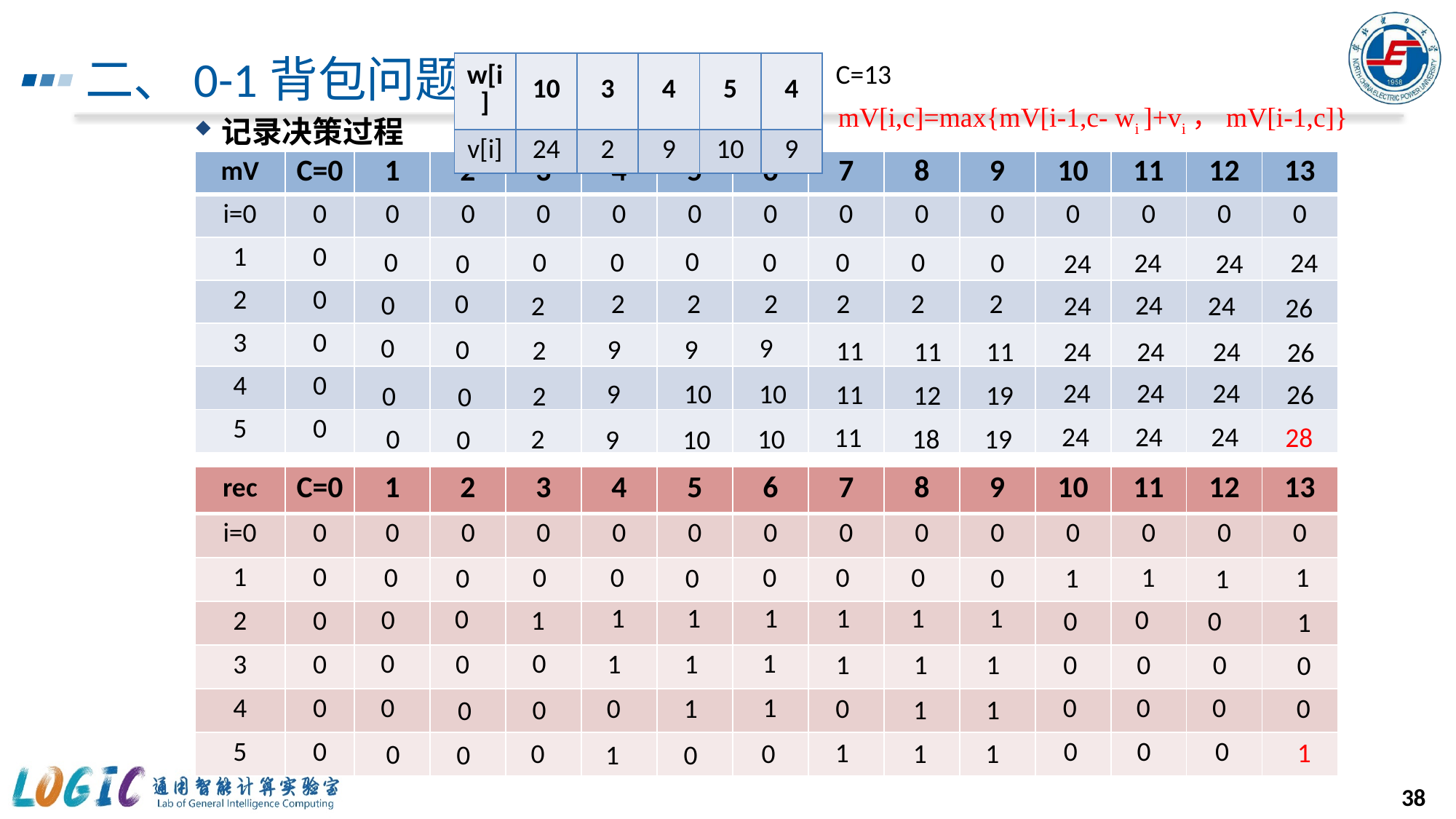

# 二、0-1背包问题
C=13
| w[i] | 10 | 3 | 4 | 5 | 4 |
| --- | --- | --- | --- | --- | --- |
| v[i] | 24 | 2 | 9 | 10 | 9 |
mV[i,c]=max{mV[i-1,c- wi ]+vi，mV[i-1,c]}
记录决策过程

| mV | C=0 | 1 | 2 | 3 | 4 | 5 | 6 | 7 | 8 | 9 | 10 | 11 | 12 | 13 |
| --- | --- | --- | --- | --- | --- | --- | --- | --- | --- | --- | --- | --- | --- | --- |
| i=0 | 0 | 0 | 0 | 0 | 0 | 0 | 0 | 0 | 0 | 0 | 0 | 0 | 0 | 0 |
| 1 | 0 |  |  |  |  |  |  |  |  |  |  |  |  |  |
| 2 | 0 |  |  |  |  |  |  |  |  |  |  |  |  |  |
| 3 | 0 |  |  |  |  |  |  |  |  |  |  |  |  |  |
| 4 | 0 |  |  |  |  |  |  |  |  |  |  |  |  |  |
| 5 | 0 |  |  |  |  |  |  |  |  |  |  |  |  |  |
0
0
0
0
0
0
0
24
24
0
0
24
24
2
2
2
2
2
2
0
0
24
2
24
24
26
0
9
0
9
9
2
11
24
24
24
11
11
26
24
24
24
10
9
10
11
26
12
19
2
0
0
24
24
24
11
28
10
18
19
2
0
0
9
10
| rec | C=0 | 1 | 2 | 3 | 4 | 5 | 6 | 7 | 8 | 9 | 10 | 11 | 12 | 13 |
| --- | --- | --- | --- | --- | --- | --- | --- | --- | --- | --- | --- | --- | --- | --- |
| i=0 | 0 | 0 | 0 | 0 | 0 | 0 | 0 | 0 | 0 | 0 | 0 | 0 | 0 | 0 |
| 1 | 0 |  |  |  |  |  |  |  |  |  |  |  |  |  |
| 2 | 0 |  |  |  |  |  |  |  |  |  |  |  |  |  |
| 3 | 0 |  |  |  |  |  |  |  |  |  |  |  |  |  |
| 4 | 0 |  |  |  |  |  |  |  |  |  |  |  |  |  |
| 5 | 0 |  |  |  |  |  |  |  |  |  |  |  |  |  |
0
0
0
0
0
0
1
1
0
0
0
1
1
1
1
1
1
1
1
0
0
0
1
0
0
1
0
1
0
0
1
1
0
0
0
1
1
1
0
0
0
0
0
1
0
1
0
0
1
1
0
0
0
0
0
1
1
0
1
1
0
0
0
1
0
38